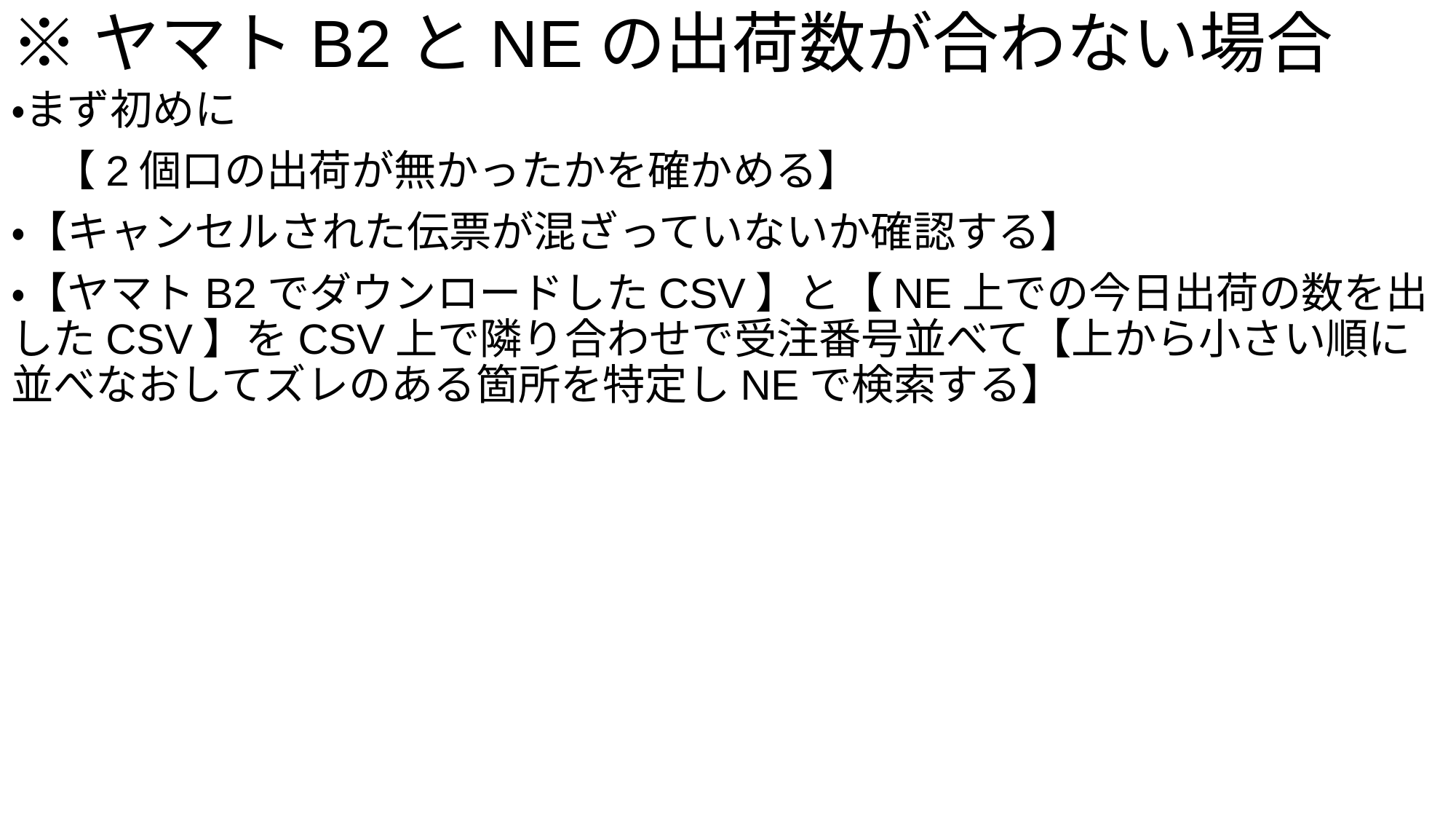

# ※ヤマトB2とNEの出荷数が合わない場合
・まず初めに
　【2個口の出荷が無かったかを確かめる】
・【キャンセルされた伝票が混ざっていないか確認する】
・【ヤマトB2でダウンロードしたCSV】と【NE上での今日出荷の数を出したCSV】をCSV上で隣り合わせで受注番号並べて【上から小さい順に並べなおしてズレのある箇所を特定しNEで検索する】